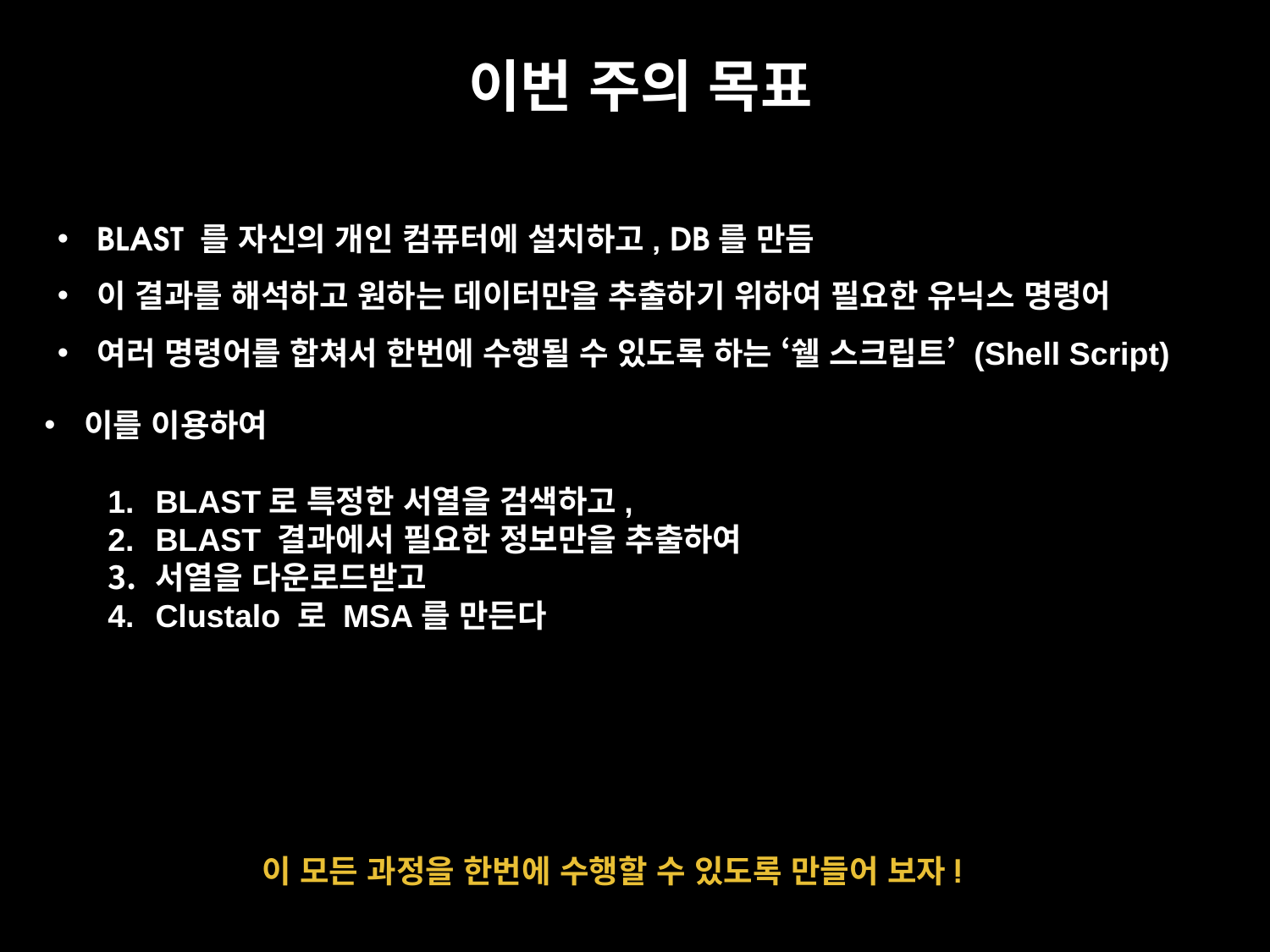

이번 주의 목표
BLAST 를 자신의 개인 컴퓨터에 설치하고, DB를 만듬
이 결과를 해석하고 원하는 데이터만을 추출하기 위하여 필요한 유닉스 명령어
여러 명령어를 합쳐서 한번에 수행될 수 있도록 하는 ‘쉘 스크립트’ (Shell Script)

이를 이용하여

BLAST로 특정한 서열을 검색하고,
BLAST 결과에서 필요한 정보만을 추출하여
서열을 다운로드받고
Clustalo 로 MSA를 만든다
이 모든 과정을 한번에 수행할 수 있도록 만들어 보자!